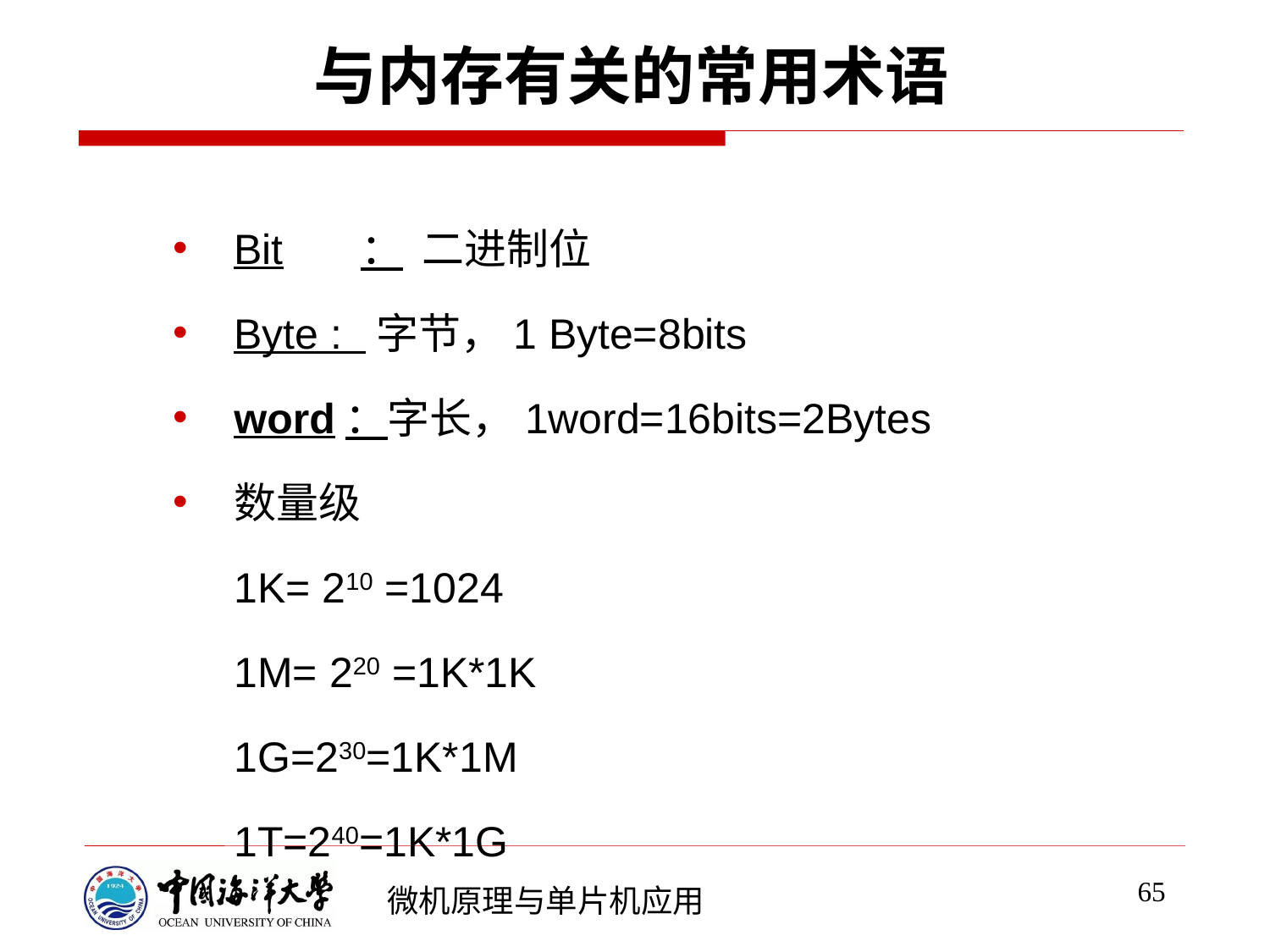

与内存有关的常用术语
Bit	：  二进制位
Byte :  字节，1 Byte=8bits
word：字长，1word=16bits=2Bytes
数量级
	1K= 210 =1024
	1M= 220 =1K*1K
	1G=230=1K*1M
	1T=240=1K*1G

65